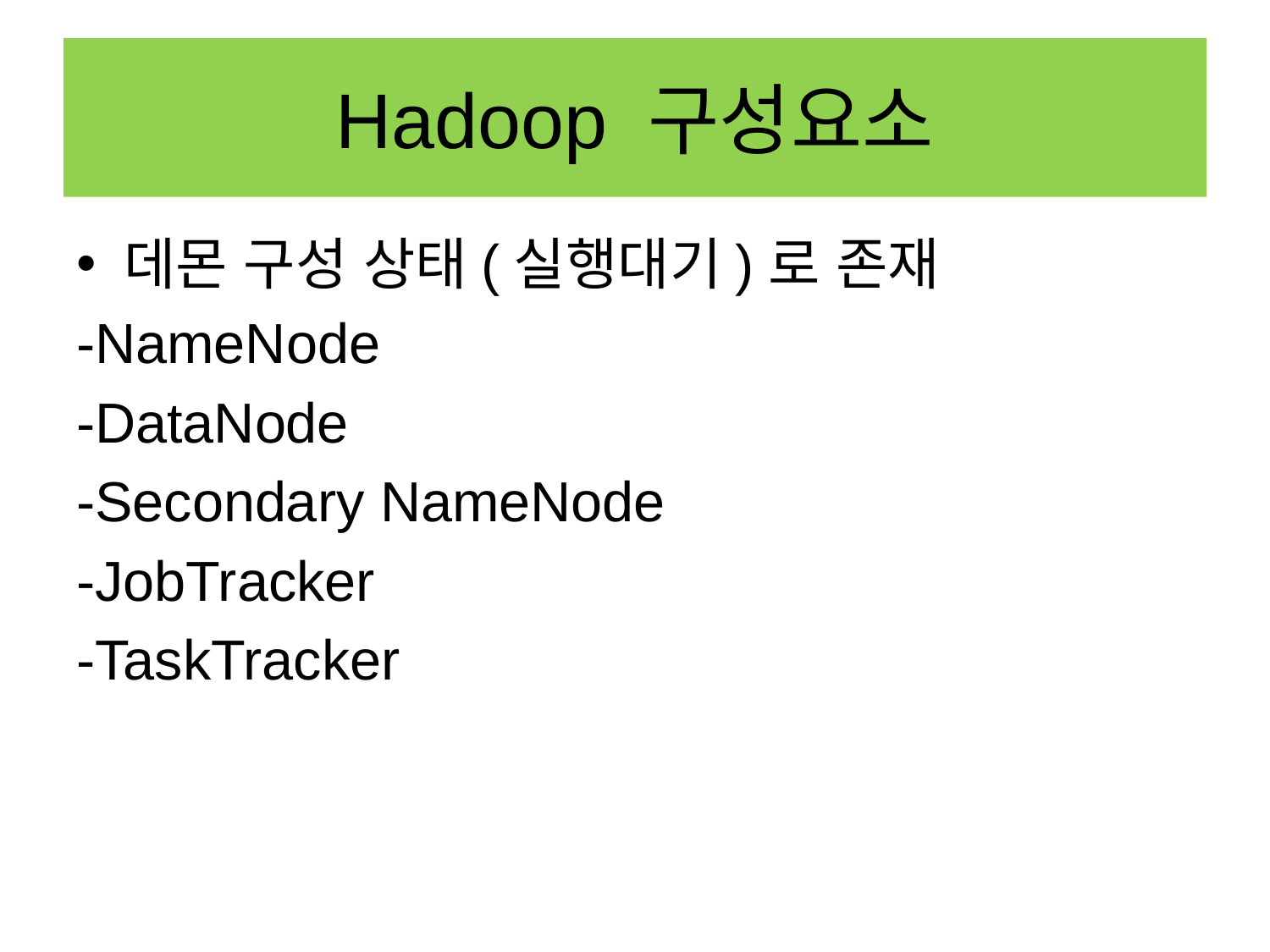

# Hadoop 구성요소
데몬 구성 상태(실행대기)로 존재
-NameNode
-DataNode
-Secondary NameNode
-JobTracker
-TaskTracker